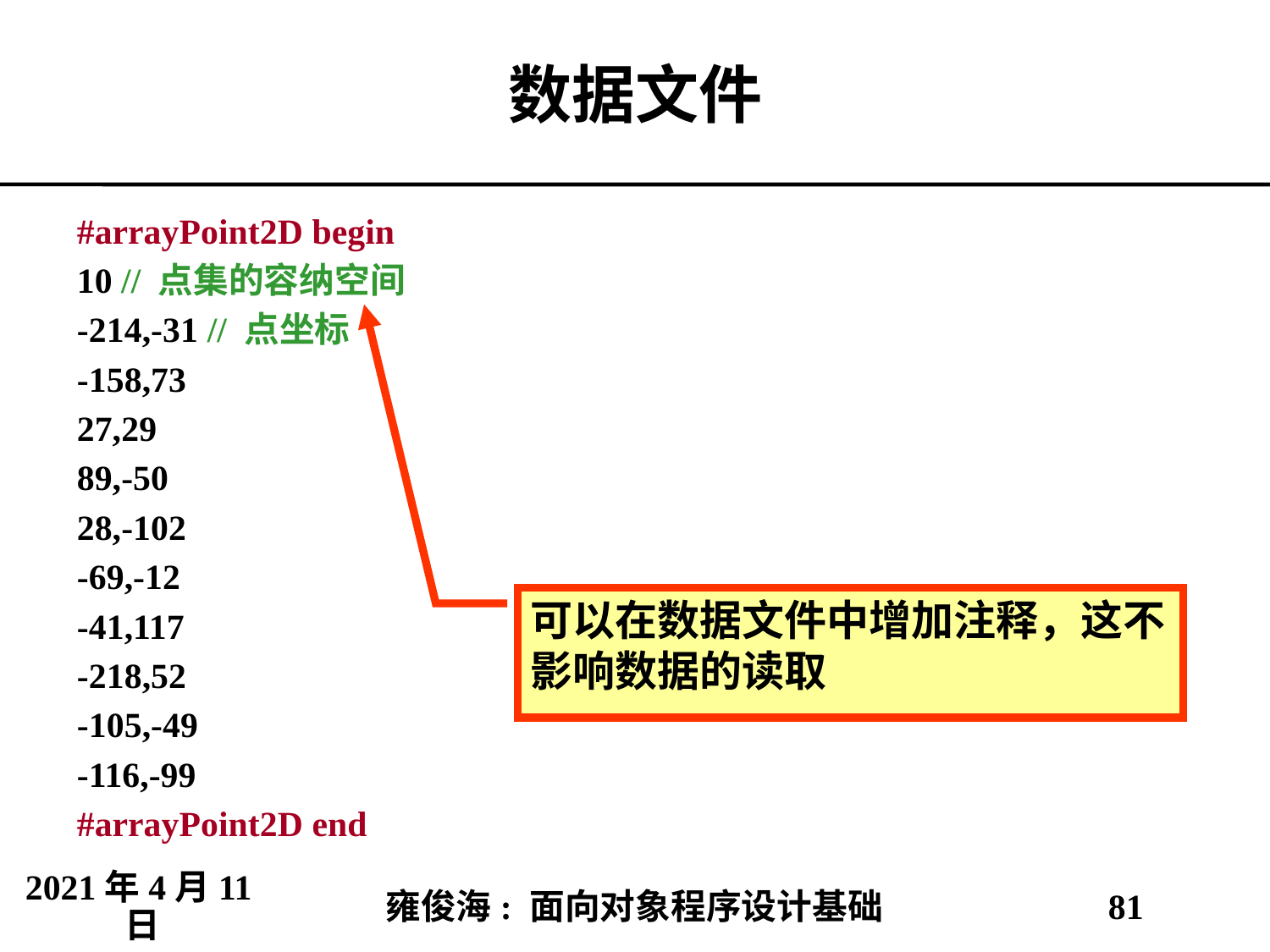

# 数据文件

#arrayPoint2D begin
10 // 点集的容纳空间
-214,-31 // 点坐标
-158,73
27,29
89,-50
28,-102
-69,-12
-41,117
-218,52
-105,-49
-116,-99
#arrayPoint2D end
可以在数据文件中增加注释，这不影响数据的读取
2021年4月11日
雍俊海: 面向对象程序设计基础
81